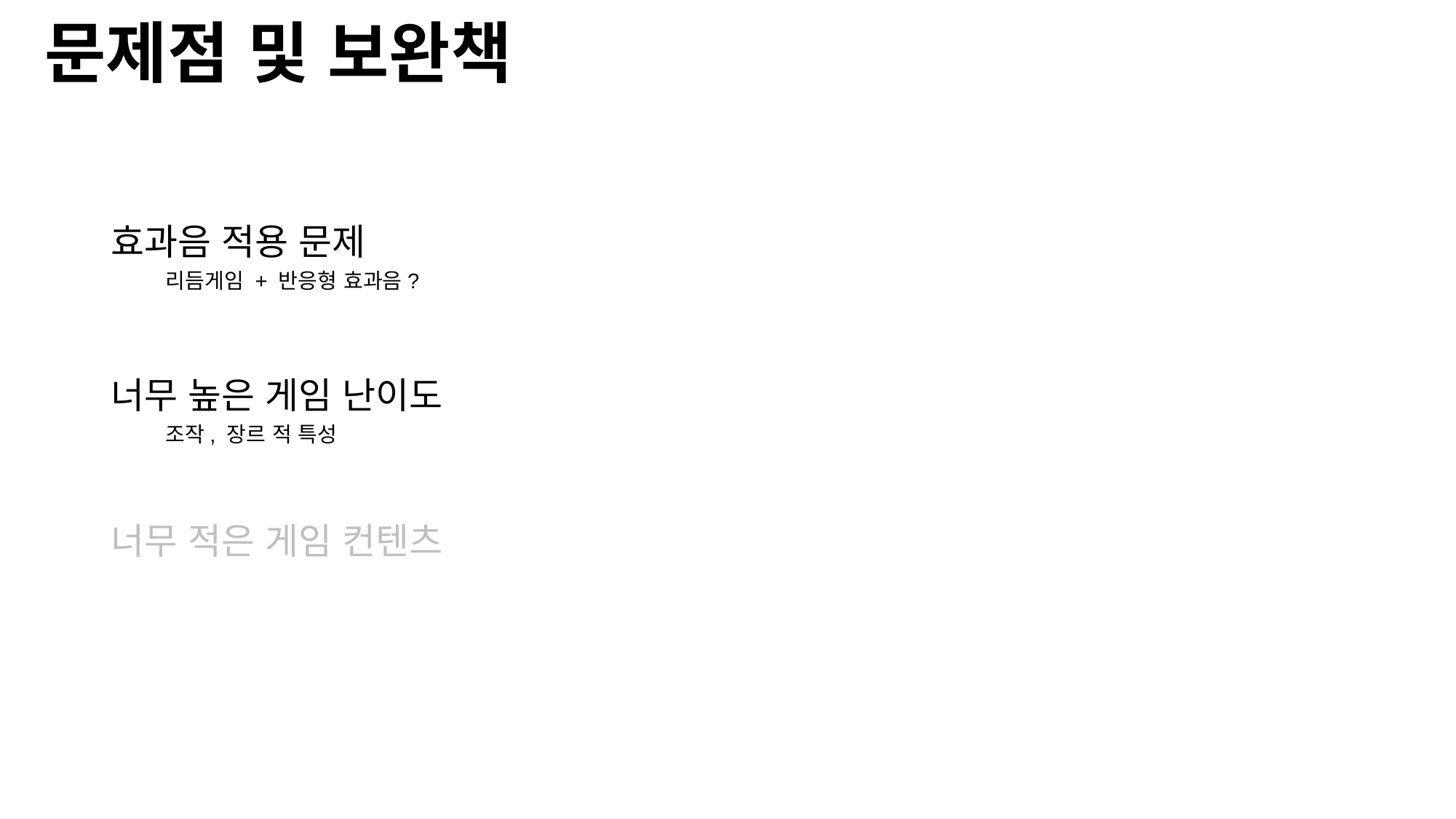

문제점 및 보완책
효과음 적용 문제
리듬게임 + 반응형 효과음?

너무 높은 게임 난이도
조작, 장르 적 특성

너무 적은 게임 컨텐츠